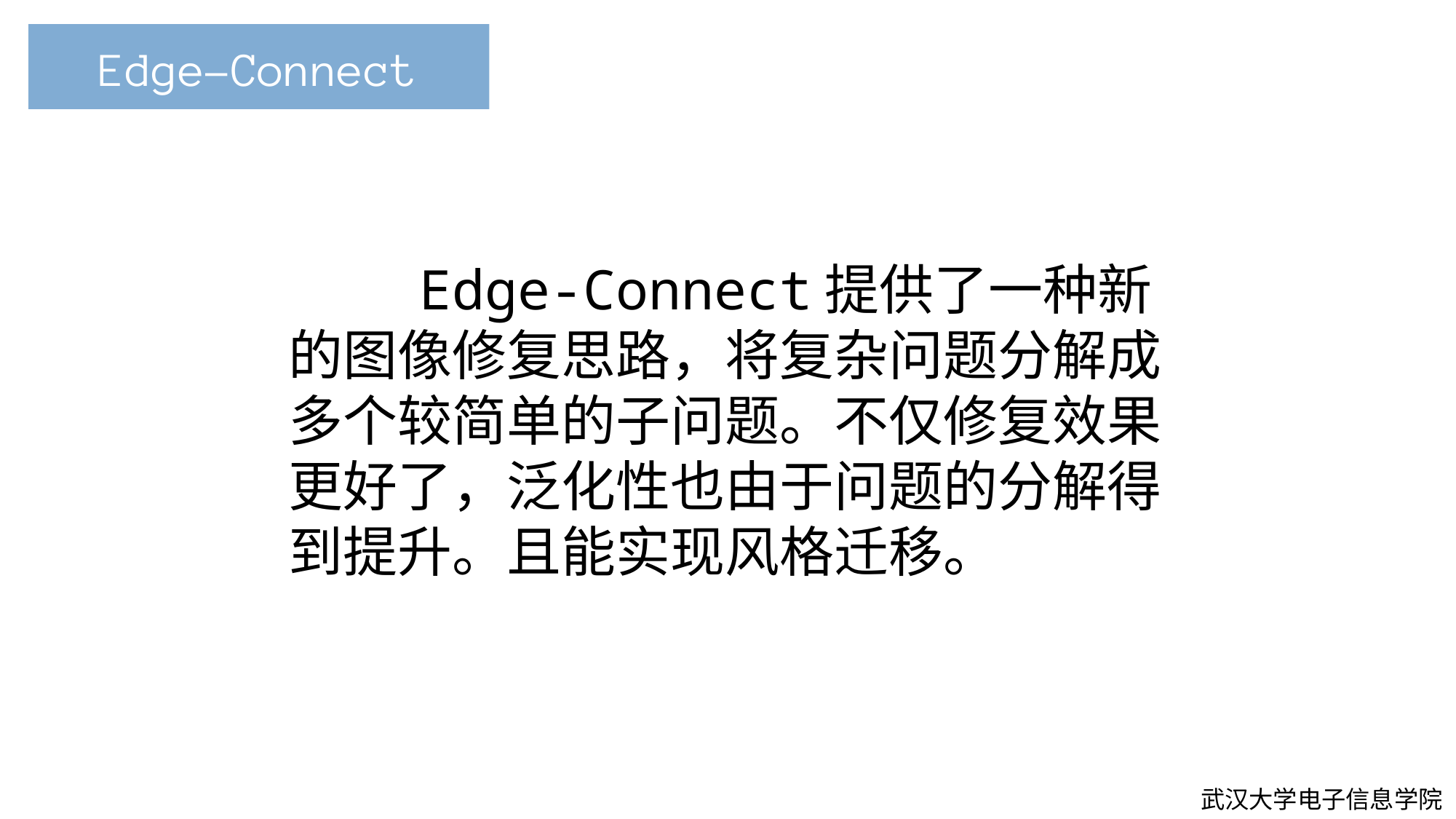

Edge-Connect
    Edge-Connect提供了一种新的图像修复思路，将复杂问题分解成多个较简单的子问题。不仅修复效果更好了，泛化性也由于问题的分解得到提升。且能实现风格迁移。